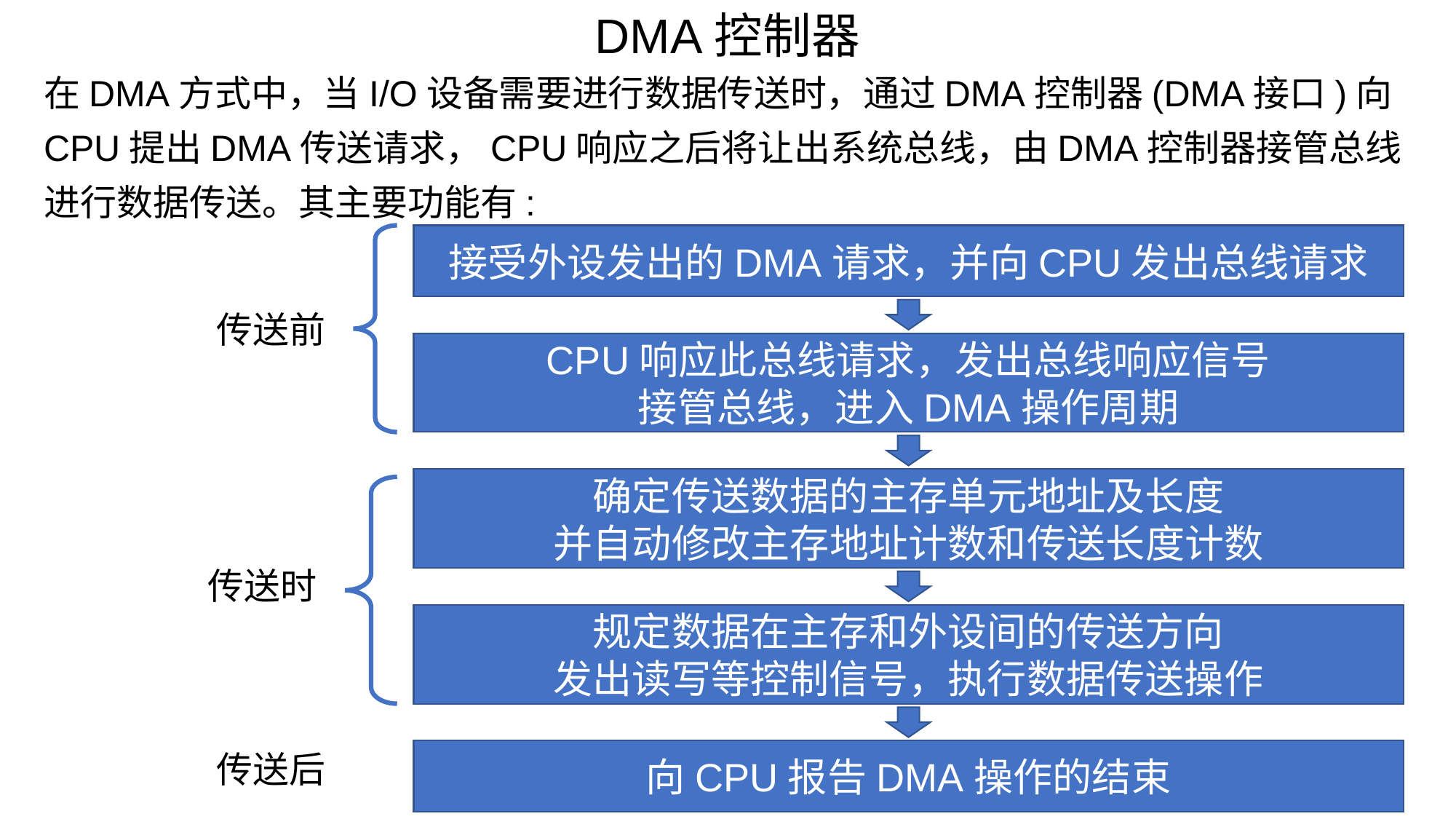

DMA控制器
在DMA方式中，当I/O设备需要进行数据传送时，通过DMA控制器(DMA接口)向CPU提出DMA传送请求，CPU响应之后将让出系统总线，由DMA控制器接管总线进行数据传送。其主要功能有:

接受外设发出的DMA请求，并向CPU发出总线请求

传送前
CPU响应此总线请求，发出总线响应信号
接管总线，进入DMA操作周期

确定传送数据的主存单元地址及长度
并自动修改主存地址计数和传送长度计数

传送时

规定数据在主存和外设间的传送方向
发出读写等控制信号，执行数据传送操作

向CPU报告DMA操作的结束
传送后